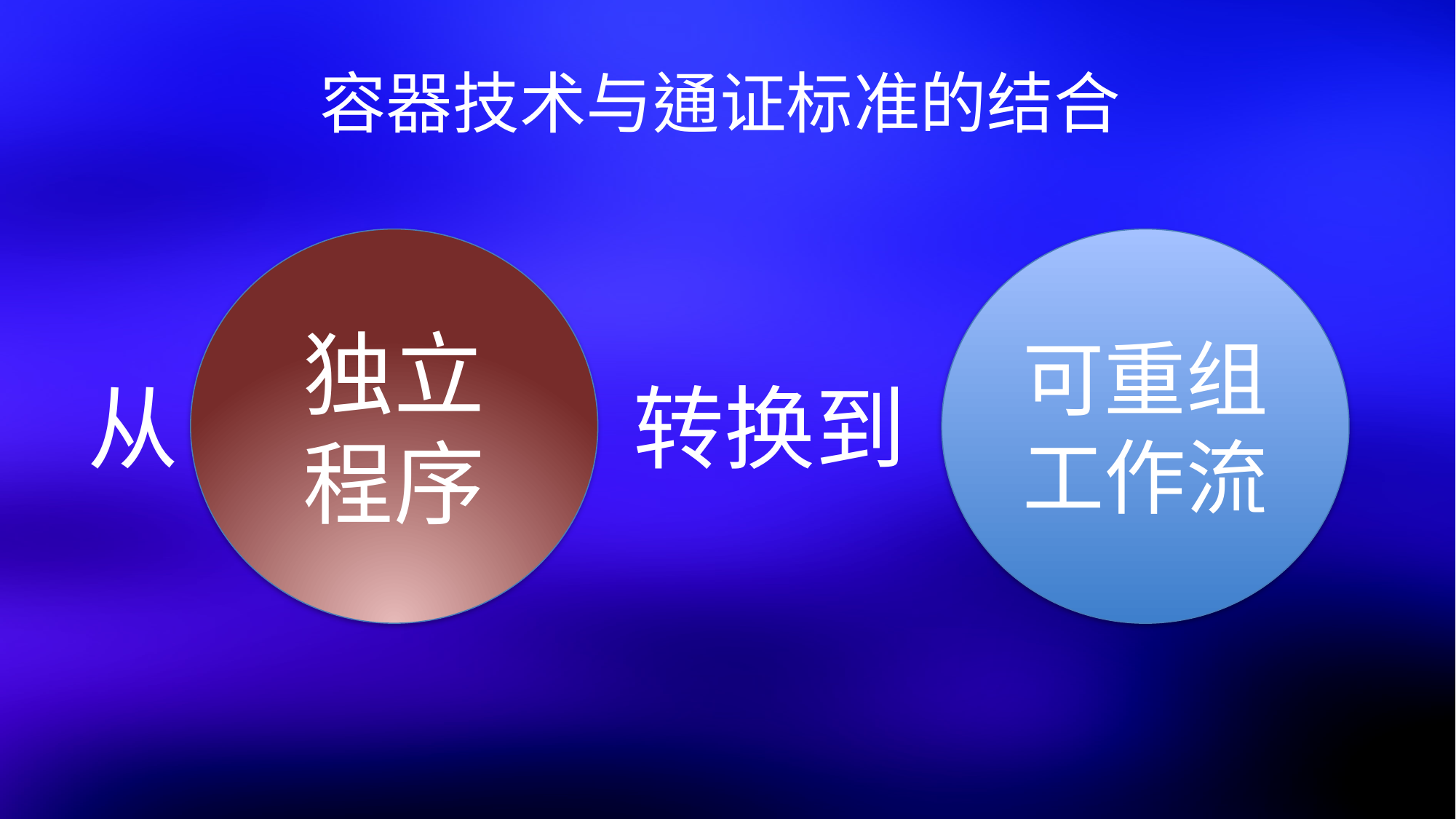

# 容器技术与通证标准的结合
独立程序
可重组
工作流
从
转换到